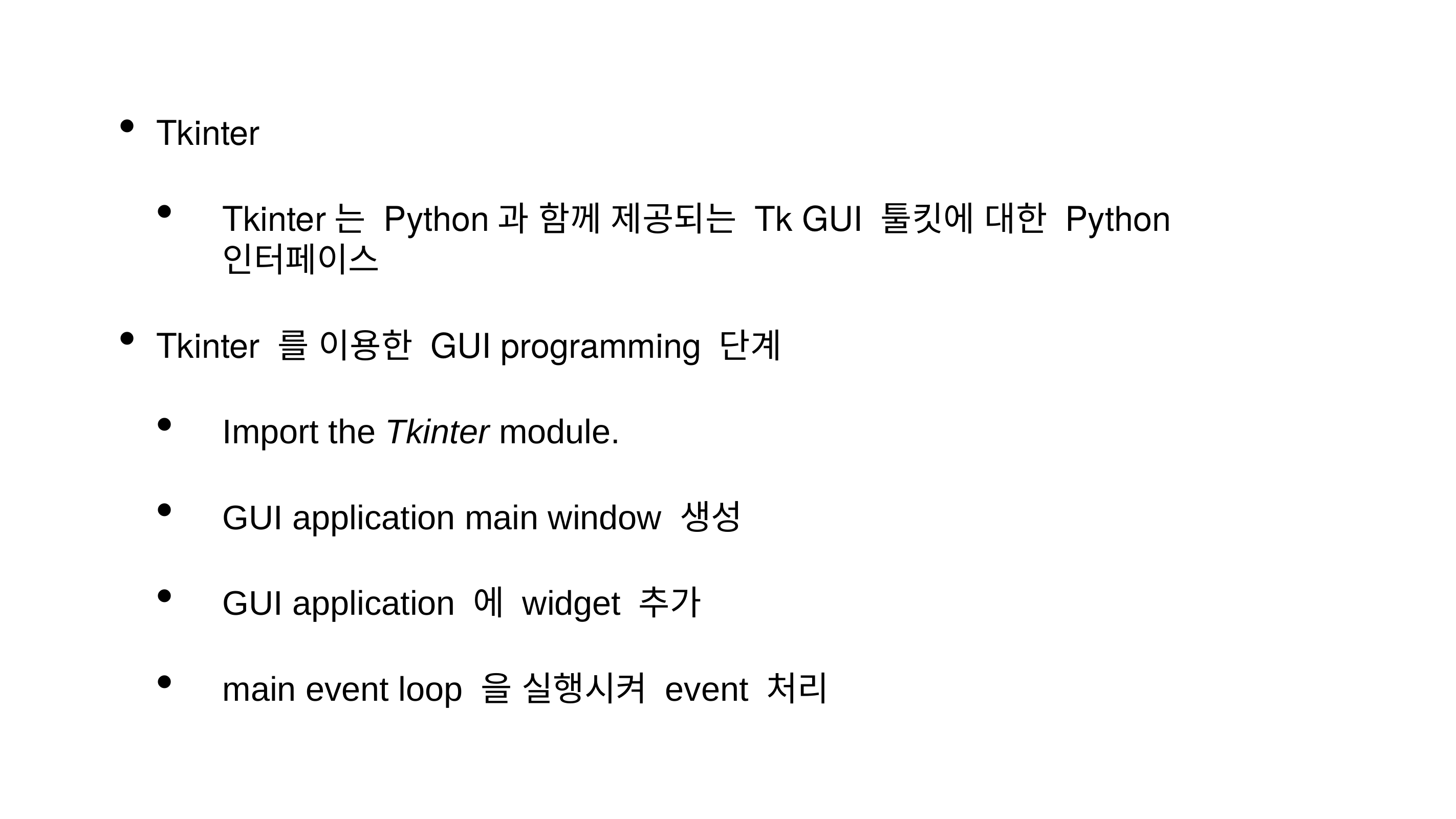

Tkinter
Tkinter는 Python과 함께 제공되는 Tk GUI 툴킷에 대한 Python
인터페이스
Tkinter 를 이용한 GUI programming 단계
Import the Tkinter module.
GUI application main window 생성
GUI application 에 widget 추가
main event loop 을 실행시켜 event 처리